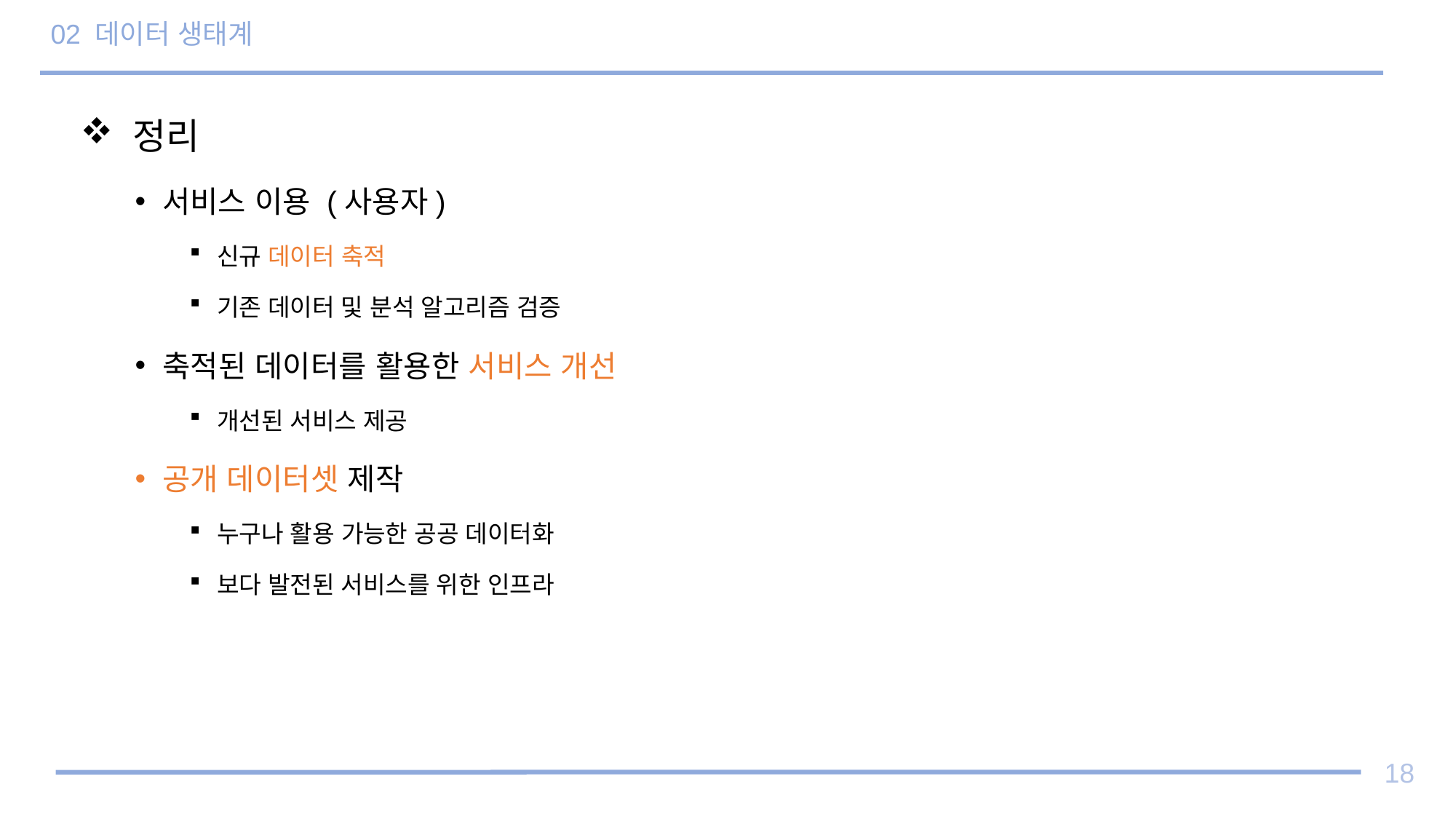

# 02 데이터 생태계
 정리
서비스 이용 (사용자)
신규 데이터 축적
기존 데이터 및 분석 알고리즘 검증
축적된 데이터를 활용한 서비스 개선
개선된 서비스 제공
공개 데이터셋 제작
누구나 활용 가능한 공공 데이터화
보다 발전된 서비스를 위한 인프라
18